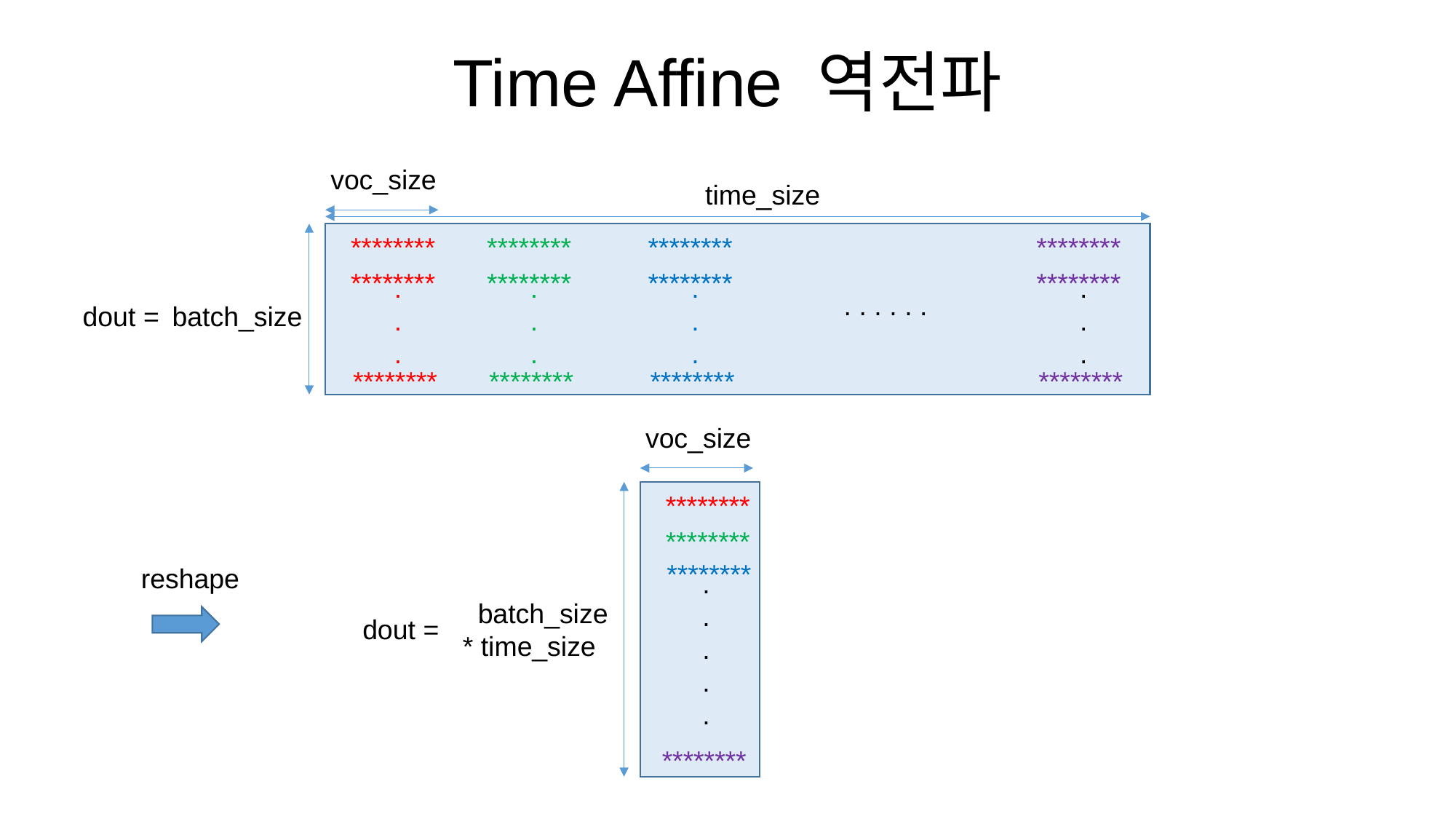

Time Affine 역전파
voc_size
time_size

********
********
********
********
********
********
********
********
.
.
.
.
.
.
.
.
.
.
.
.
. . . . . .
dout =
batch_size
********
********
********
********
voc_size

********
********
********
reshape
.
.
.
.
.
  batch_size
* time_size

dout =
********